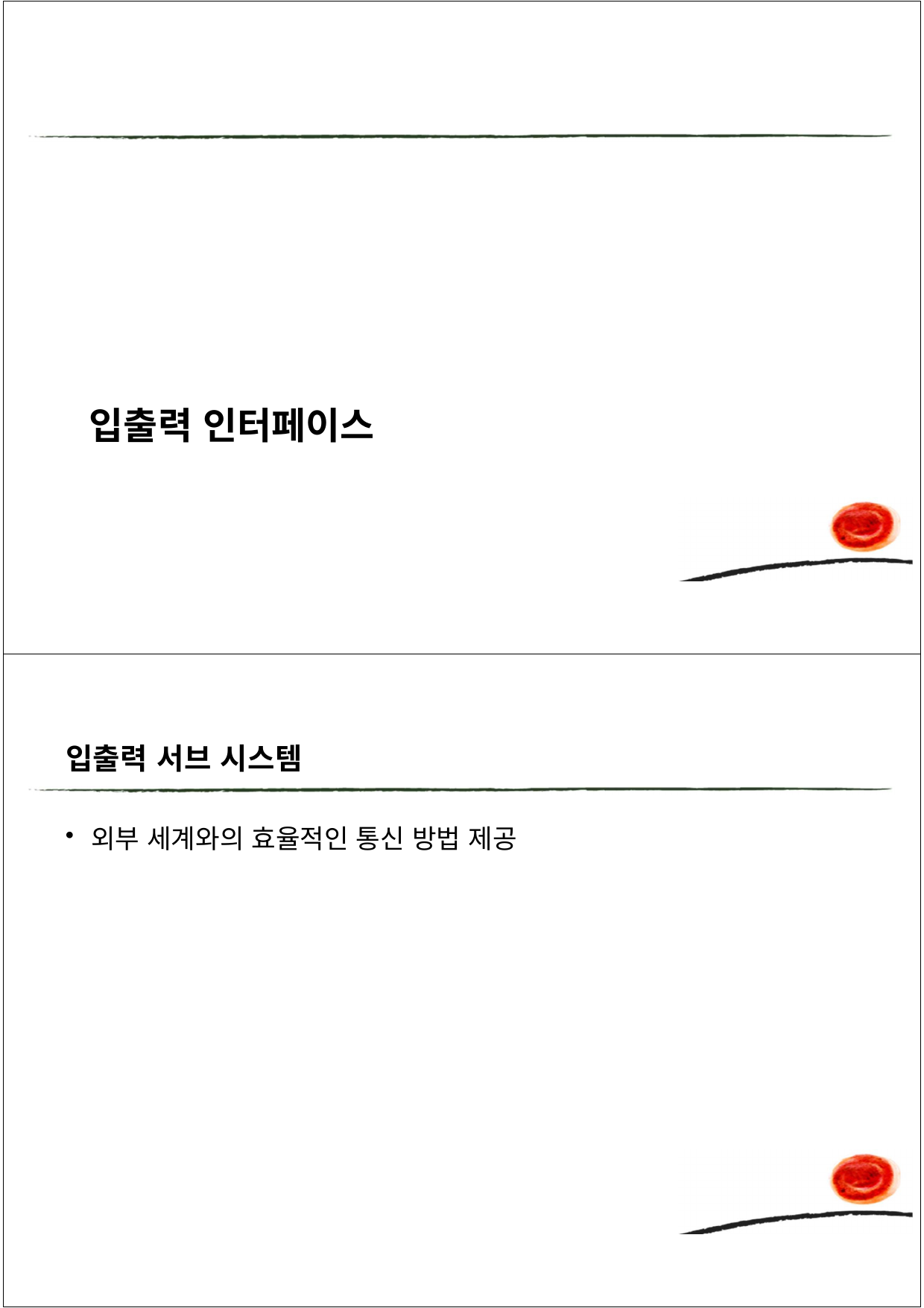

입출력 인터페이스

입출력 서브 시스템

외부 세계와의 효율적인 통신 방법 제공